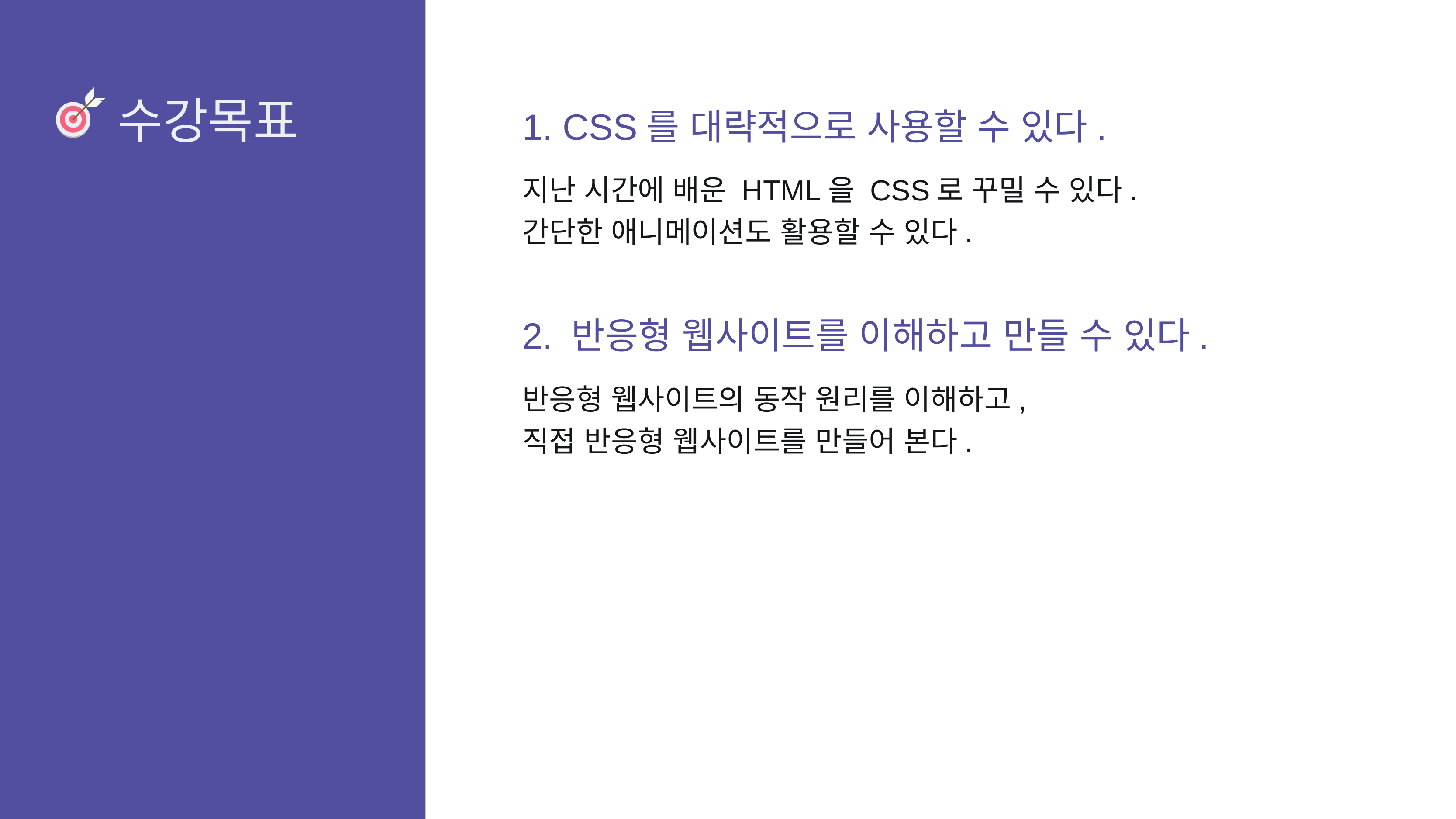

1. CSS를 대략적으로 사용할 수 있다.
지난 시간에 배운 HTML을 CSS로 꾸밀 수 있다.
간단한 애니메이션도 활용할 수 있다.
2. 반응형 웹사이트를 이해하고 만들 수 있다.
반응형 웹사이트의 동작 원리를 이해하고,
직접 반응형 웹사이트를 만들어 본다.